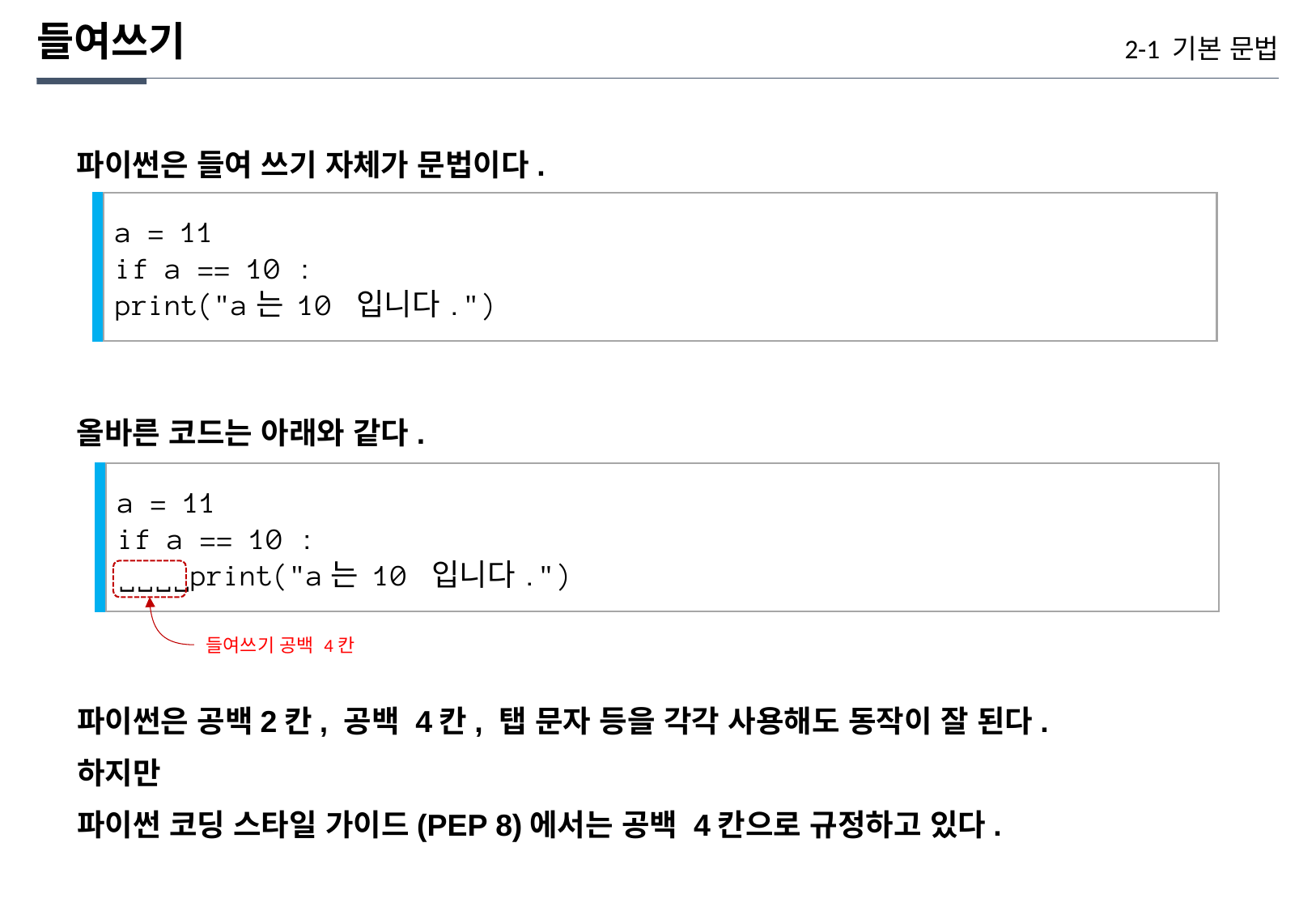

들여쓰기
2-1 기본 문법
파이썬은 들여 쓰기 자체가 문법이다.

a = 11
if a == 10 :
print("a는 10 입니다.")
올바른 코드는 아래와 같다.

a = 11
if a == 10 :
˽˽˽˽print("a는 10 입니다.")

들여쓰기 공백 4칸
파이썬은 공백2칸, 공백 4칸, 탭 문자 등을 각각 사용해도 동작이 잘 된다.
하지만
파이썬 코딩 스타일 가이드(PEP 8)에서는 공백 4칸으로 규정하고 있다.